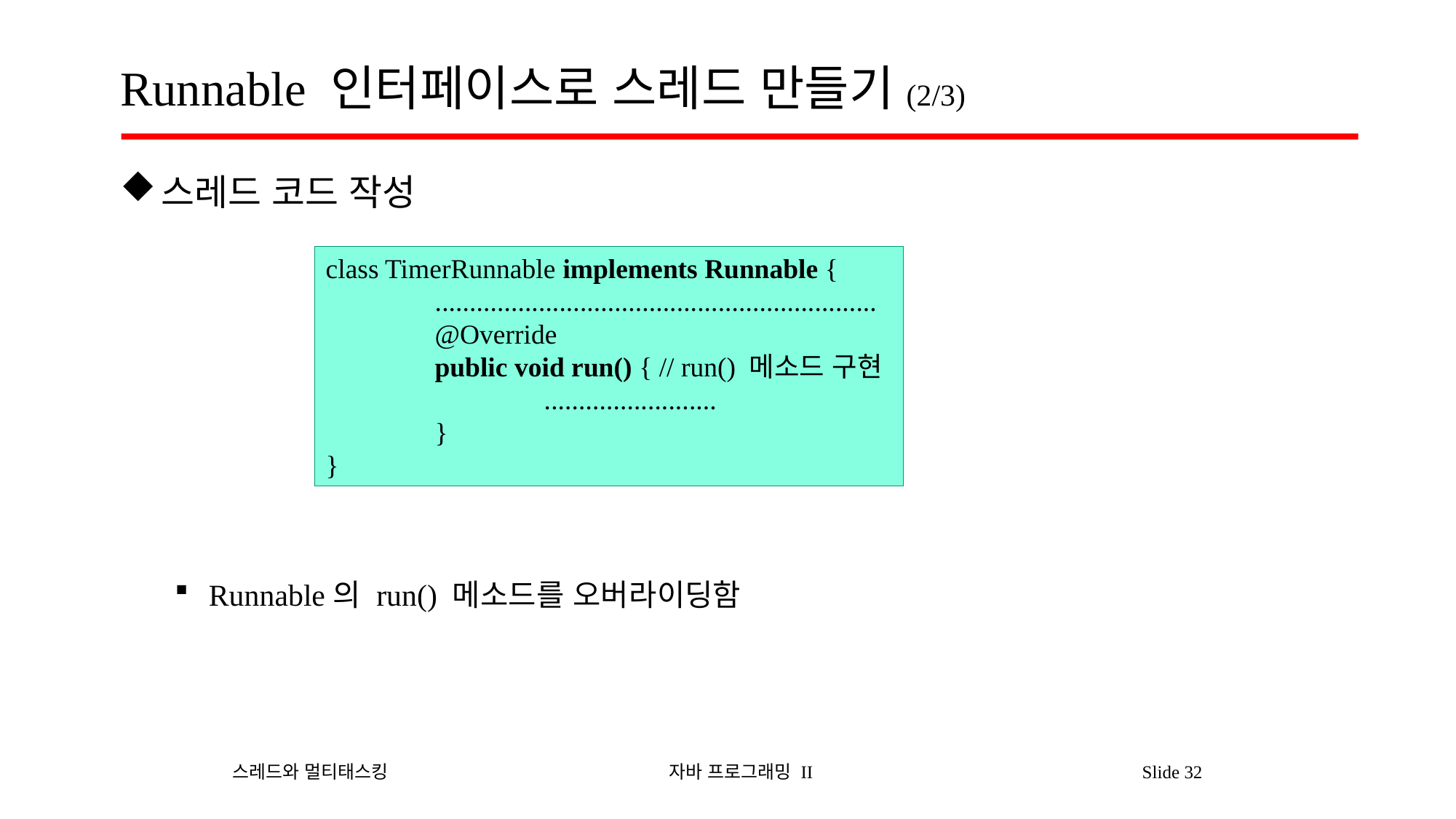

# Runnable 인터페이스로 스레드 만들기(2/3)
스레드 코드 작성

Runnable의 run() 메소드를 오버라이딩함
class TimerRunnable implements Runnable {
	................................................................
	@Override
	public void run() { // run() 메소드 구현
		.........................
	}
}